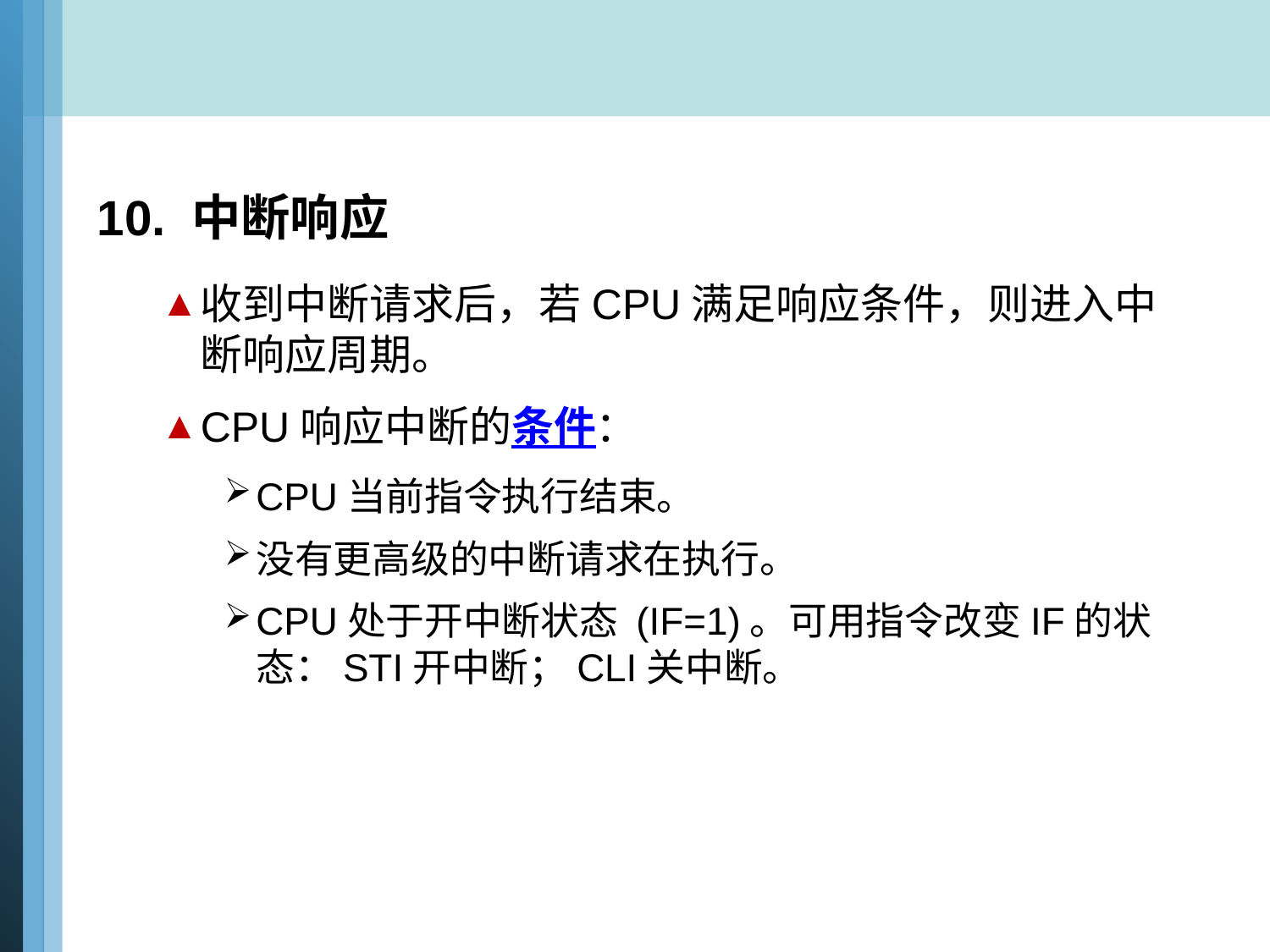

10. 中断响应
收到中断请求后，若CPU满足响应条件，则进入中断响应周期。
CPU响应中断的条件：
CPU当前指令执行结束。
没有更高级的中断请求在执行。
CPU处于开中断状态 (IF=1)。可用指令改变IF的状态：STI开中断；CLI关中断。
71